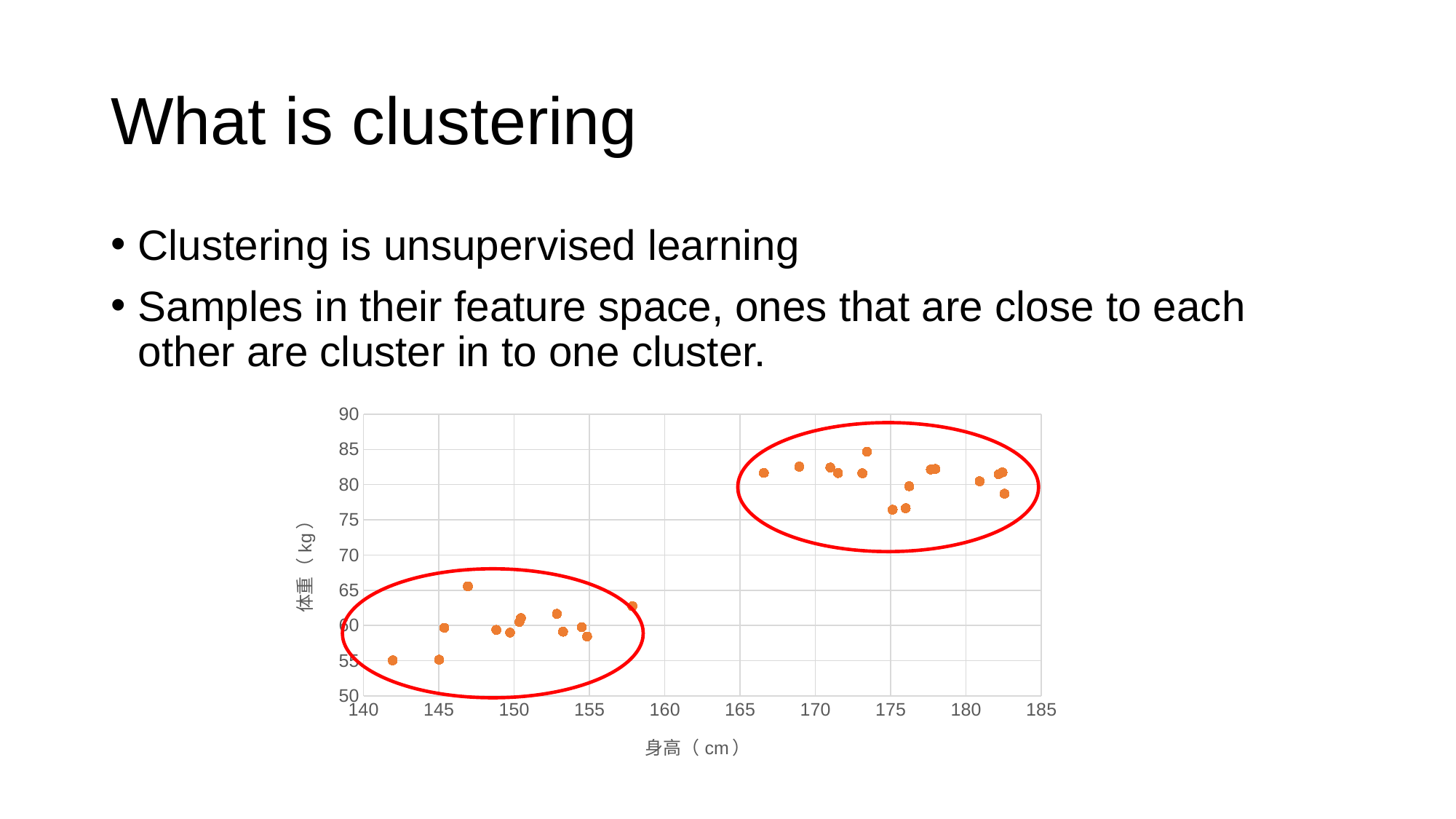

# What is clustering
Clustering is unsupervised learning
Samples in their feature space, ones that are close to each other are cluster in to one cluster.

### Chart

| Category | 体重（kg） |
|---|---|